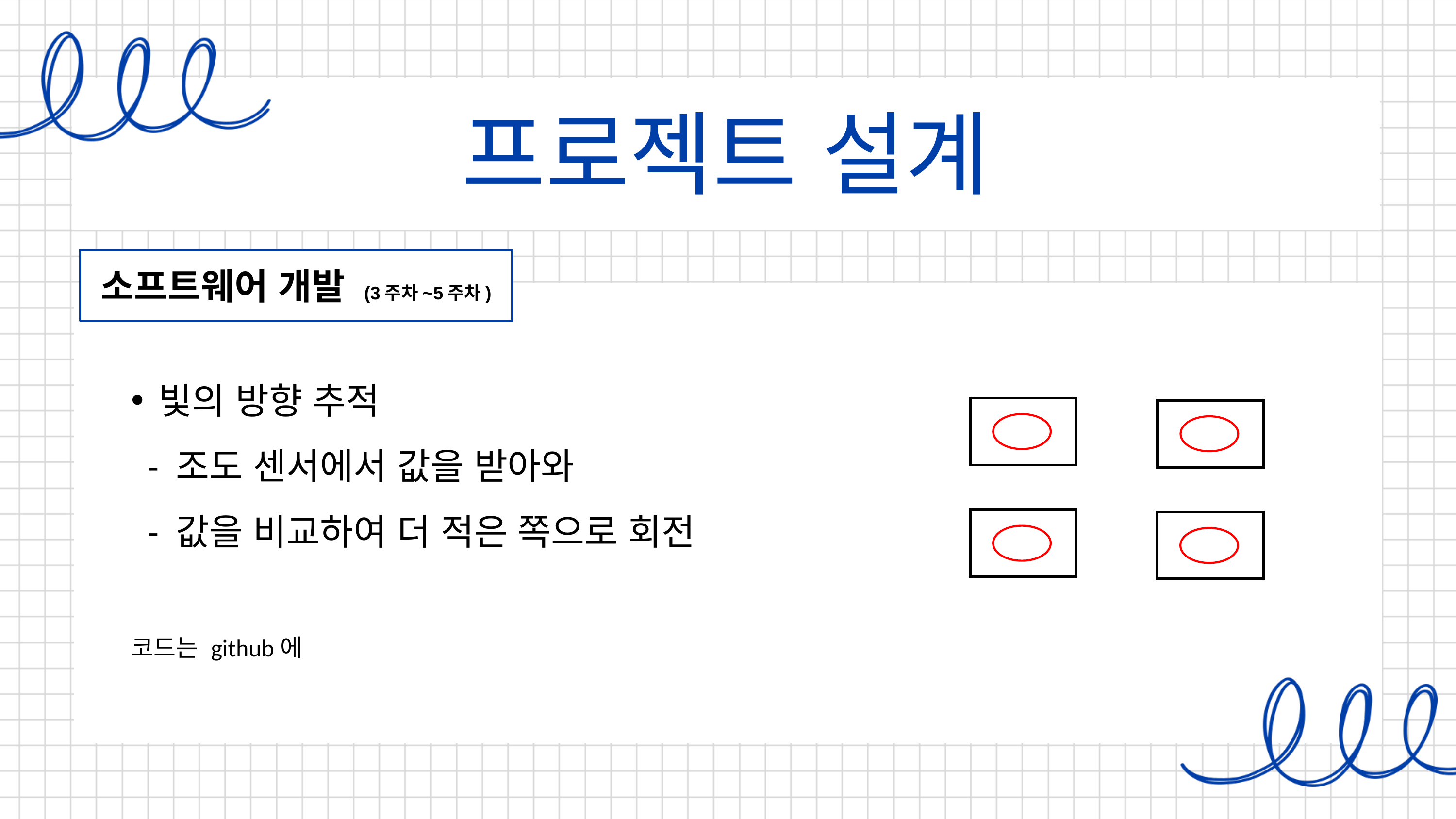

프로젝트 설계
소프트웨어 개발 (3주차~5주차)

빛의 방향 추적
  - 조도 센서에서 값을 받아와
  - 값을 비교하여 더 적은 쪽으로 회전

코드는 github에
|  |
| --- |
|  |
| --- |

|  |
| --- |
|  |
| --- |